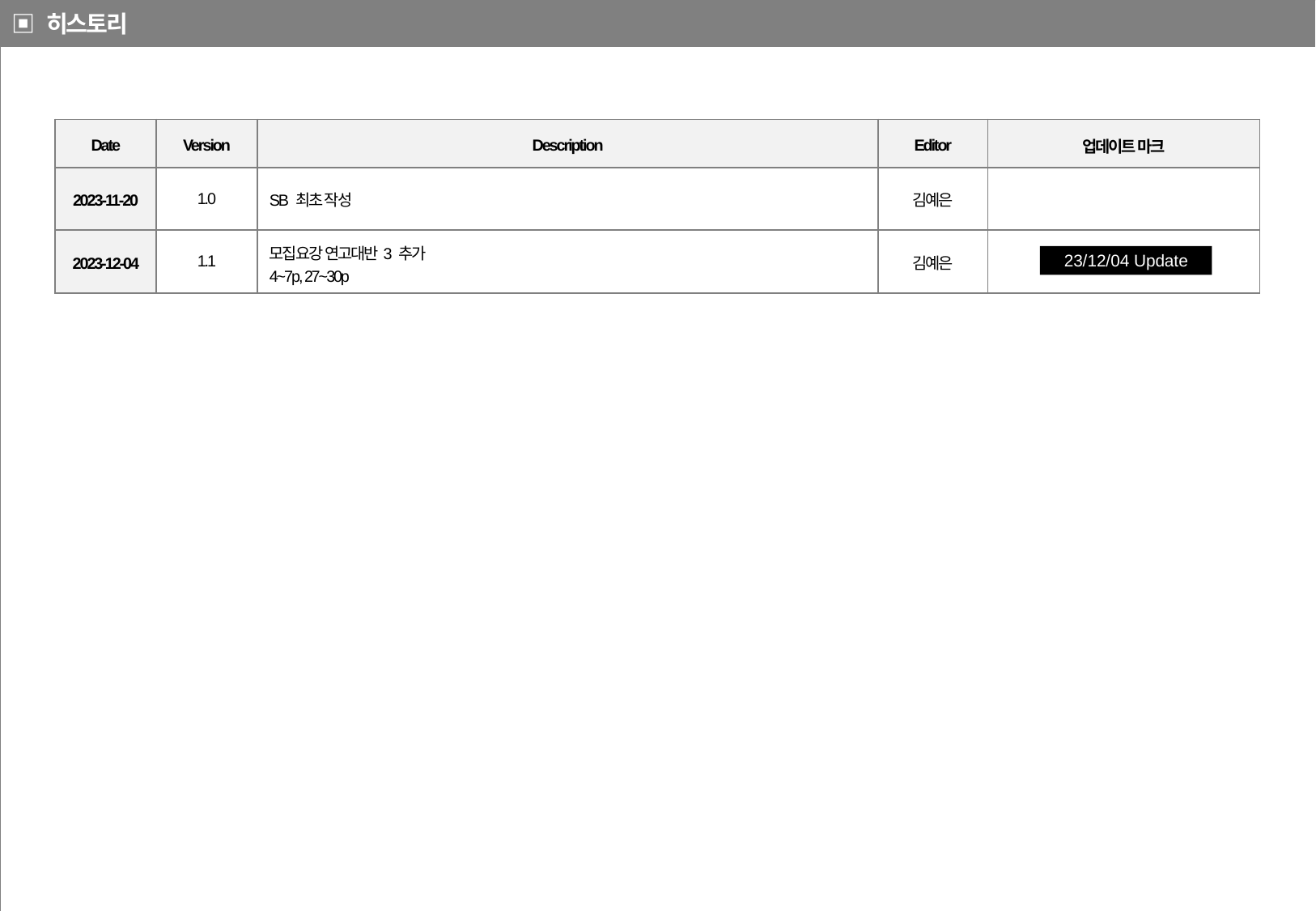

▣ 히스토리

| Date | Version | Description | Editor | 업데이트 마크 |
| --- | --- | --- | --- | --- |
| 2023-11-20 | 1.0 | SB 최초 작성 | 김예은 |  |
| 2023-12-04 | 1.1 | 모집요강 연고대반3 추가 4~7p, 27~30p | 김예은 |  |
23/12/04 Update